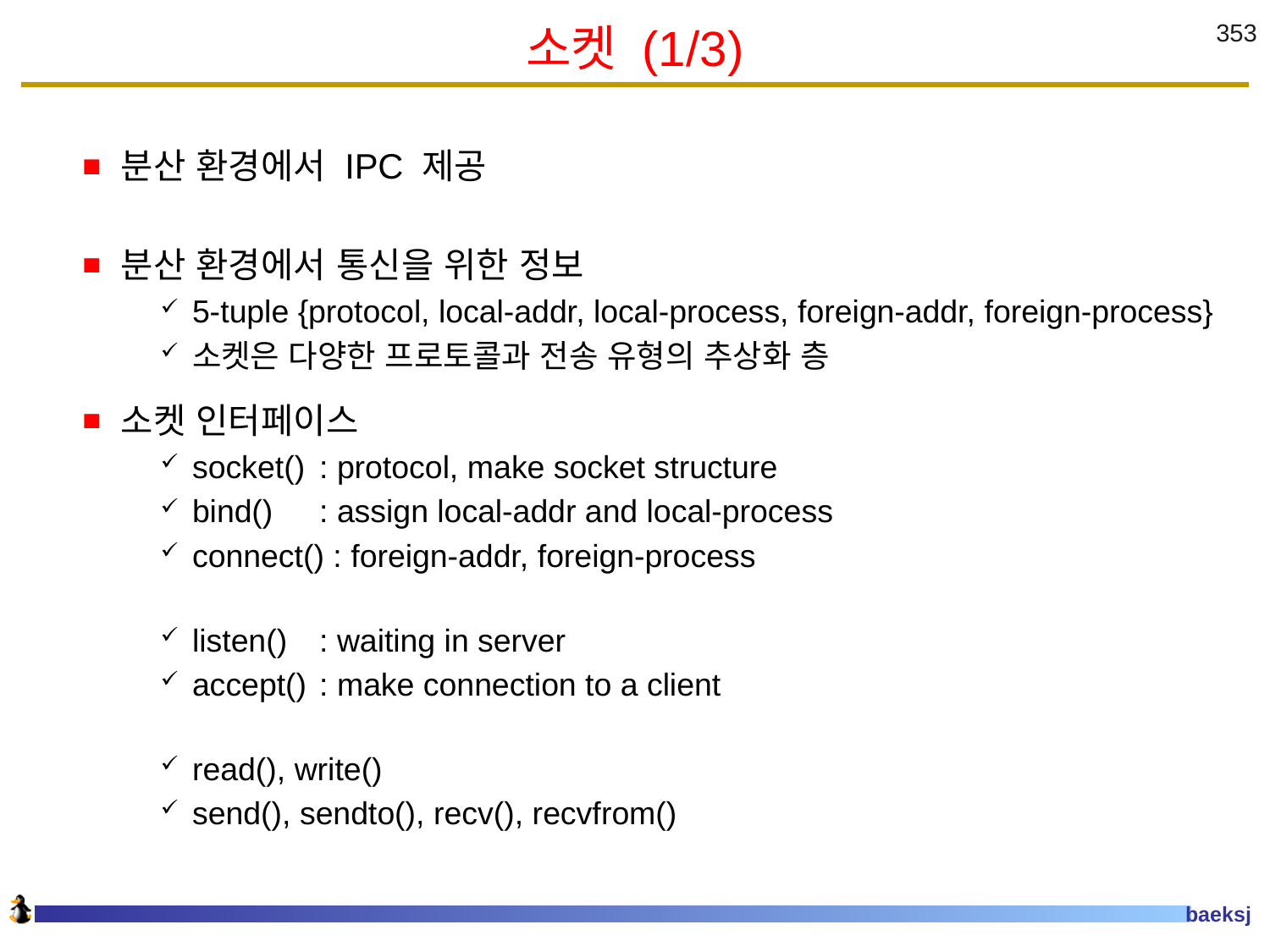

# 소켓 (1/3)
353
분산 환경에서 IPC 제공

분산 환경에서 통신을 위한 정보
5-tuple {protocol, local-addr, local-process, foreign-addr, foreign-process}
소켓은 다양한 프로토콜과 전송 유형의 추상화 층

소켓 인터페이스
socket()	: protocol, make socket structure
bind()	: assign local-addr and local-process
connect() : foreign-addr, foreign-process

listen() 	: waiting in server
accept()	: make connection to a client

read(), write()
send(), sendto(), recv(), recvfrom()